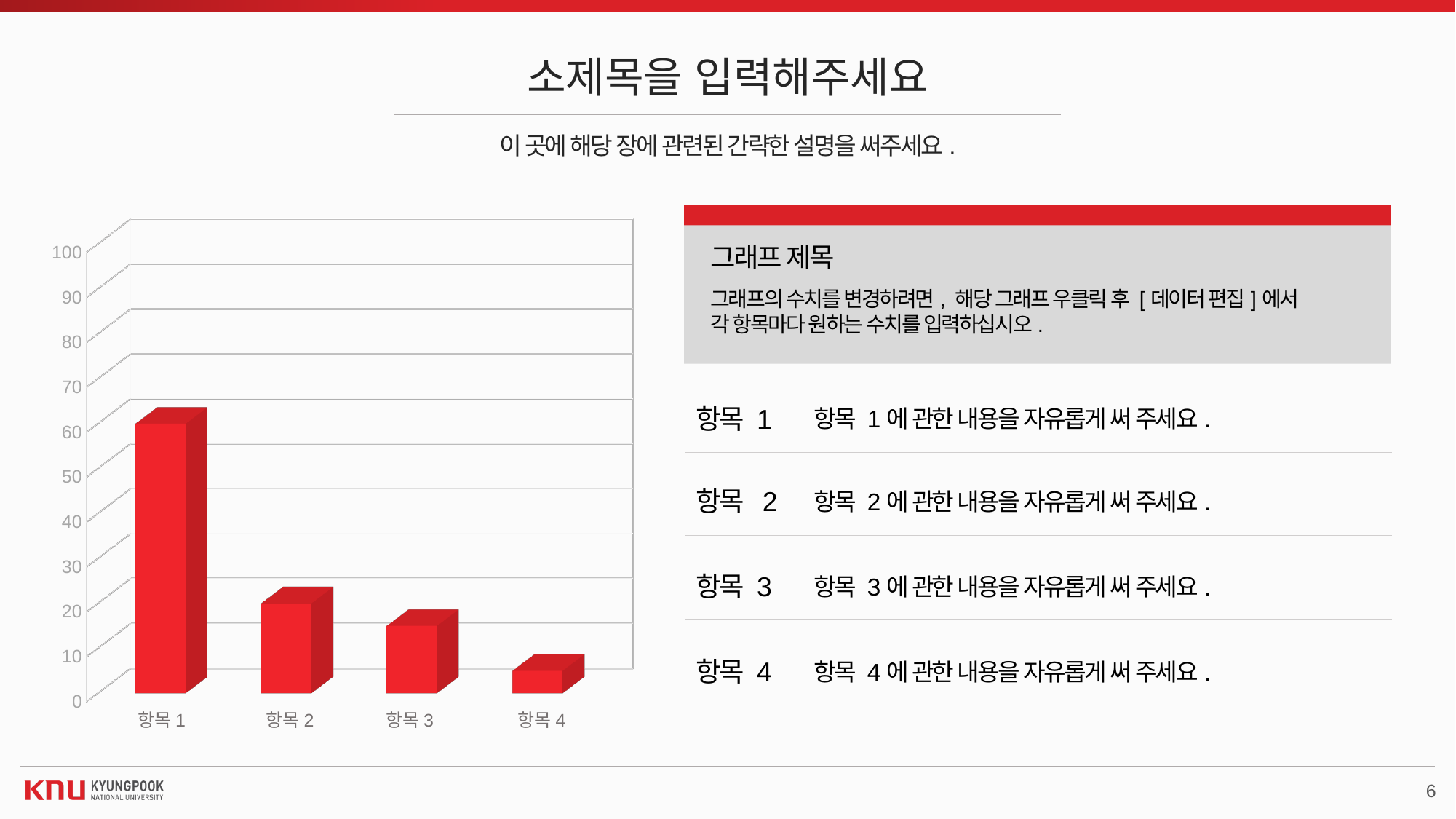

소제목을 입력해주세요
이 곳에 해당 장에 관련된 간략한 설명을 써주세요.

그래프 제목
그래프의 수치를 변경하려면, 해당 그래프 우클릭 후 [데이터 편집]에서
각 항목마다 원하는 수치를 입력하십시오.
항목 1
항목 1에 관한 내용을 자유롭게 써 주세요.
항목  2
항목 2에 관한 내용을 자유롭게 써 주세요.
항목 3
항목 3에 관한 내용을 자유롭게 써 주세요.
항목 4
항목 4에 관한 내용을 자유롭게 써 주세요.

[unsupported chart]

항목1
항목2
항목3
항목4
6